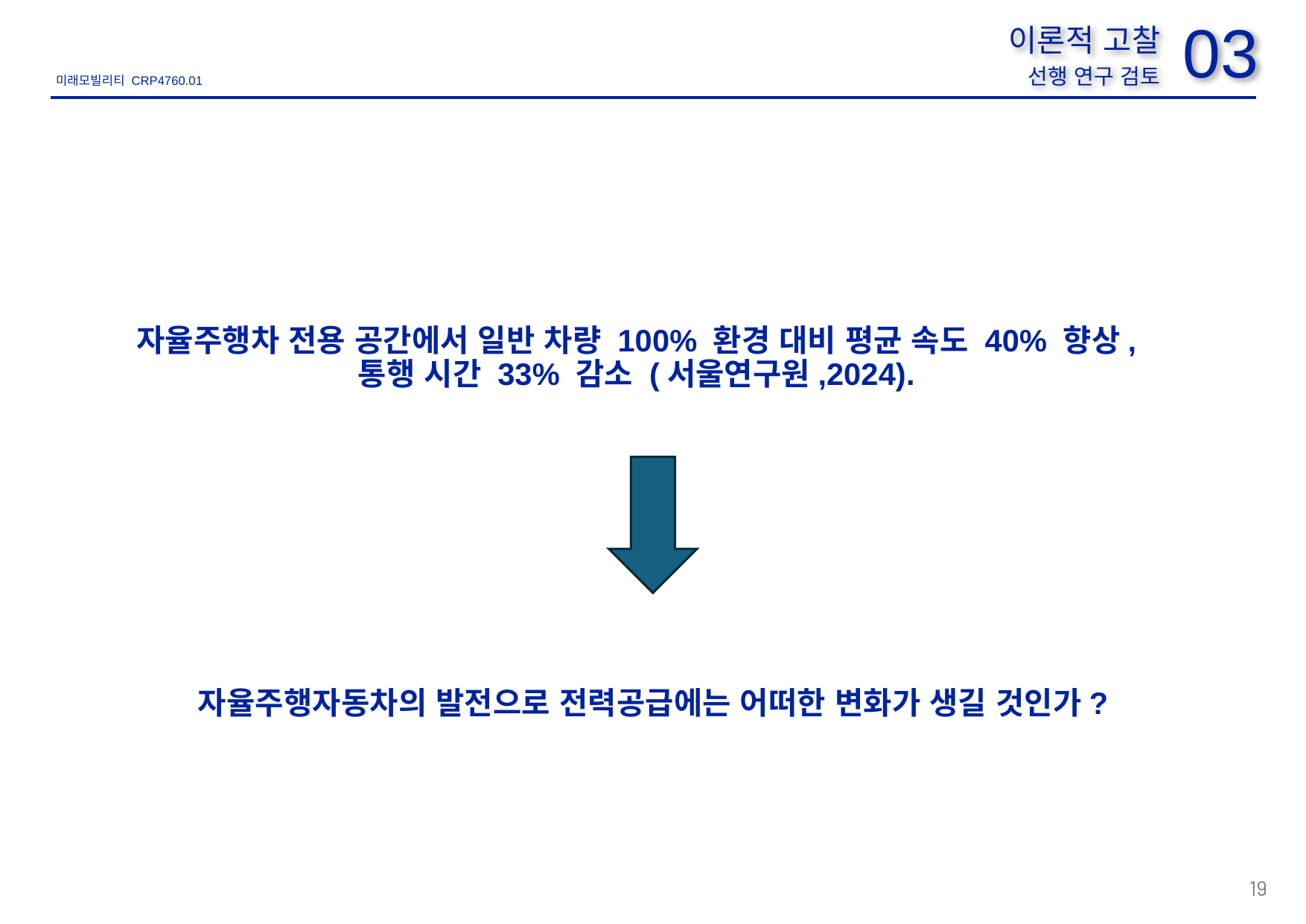

사진 대상지가 아닌 검토범위가 들어간 사진으로 교체
03
이론적 고찰
선행 연구 검토

자율주행차 전용 공간에서 일반 차량 100% 환경 대비 평균 속도 40% 향상, 통행 시간 33% 감소 (서울연구원,2024).

자율주행자동차의 발전으로 전력공급에는 어떠한 변화가 생길 것인가?
19